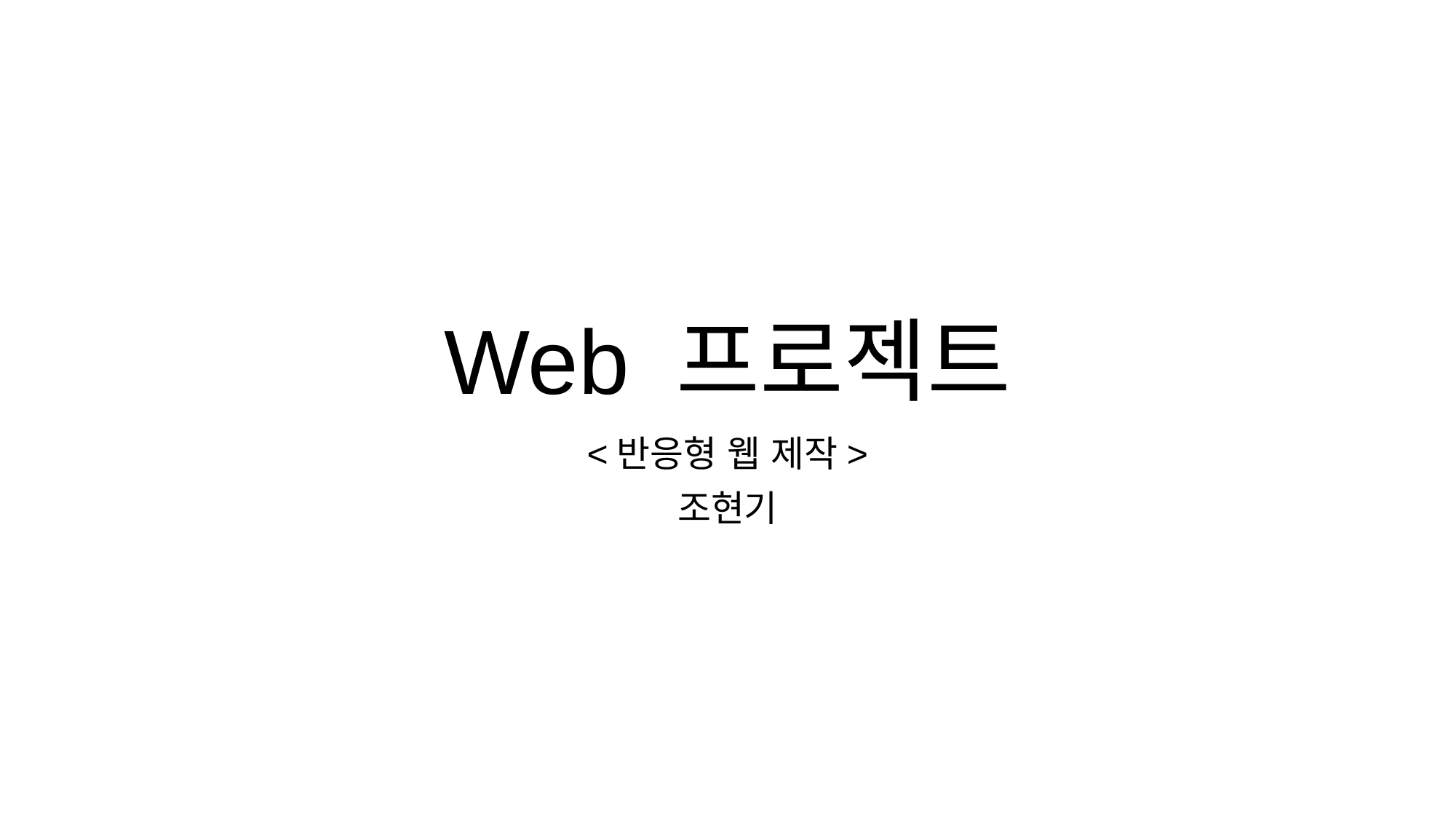

# Web 프로젝트
<반응형 웹 제작>
조현기